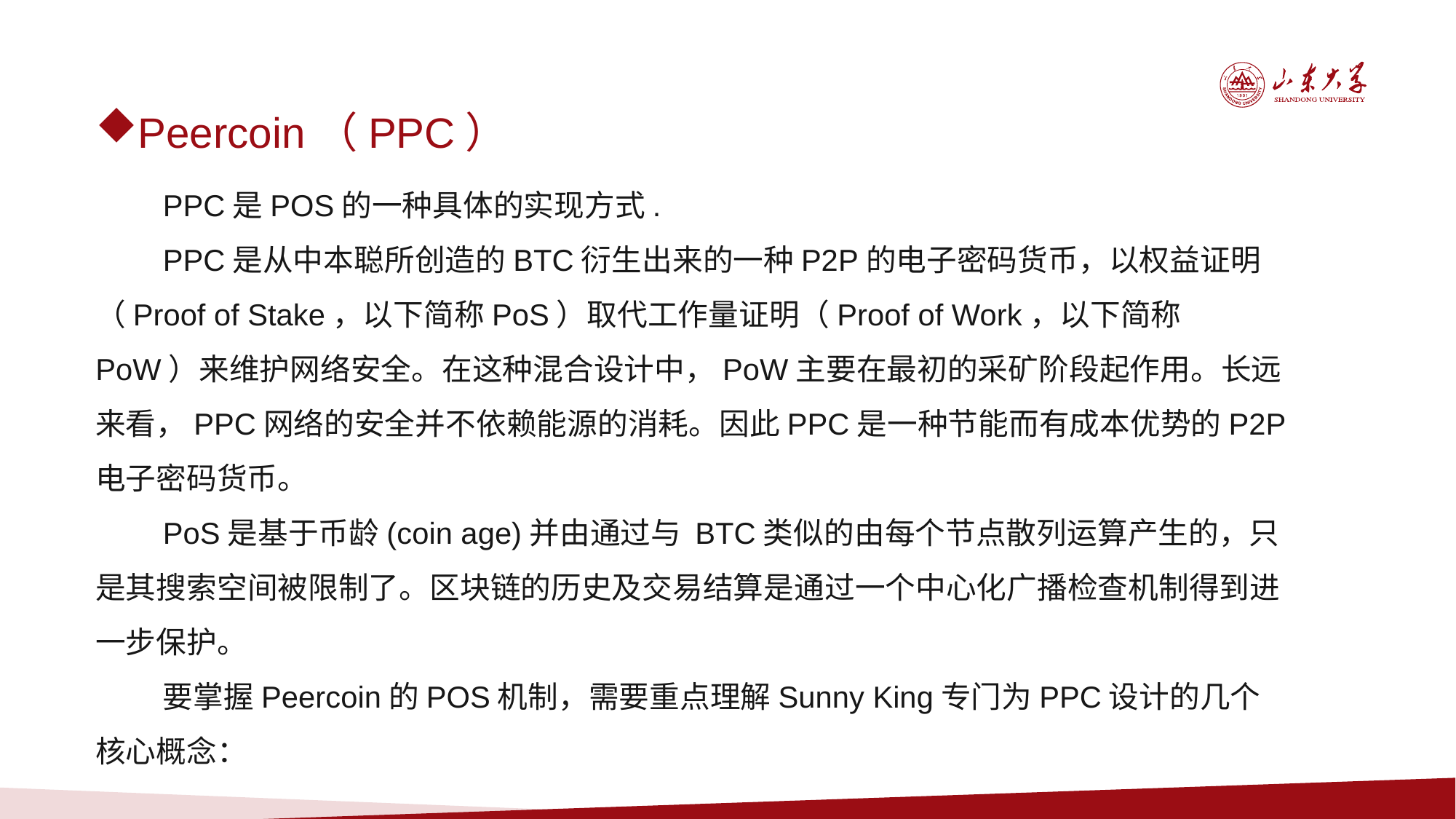

Peercoin（PPC）
PPC是POS的一种具体的实现方式.
PPC是从中本聪所创造的BTC衍生出来的一种P2P的电子密码货币，以权益证明（Proof of Stake，以下简称PoS）取代工作量证明（Proof of Work，以下简称PoW）来维护网络安全。在这种混合设计中，PoW主要在最初的采矿阶段起作用。长远来看，PPC网络的安全并不依赖能源的消耗。因此PPC是一种节能而有成本优势的P2P电子密码货币。
PoS是基于币龄(coin age)并由通过与 BTC类似的由每个节点散列运算产生的，只是其搜索空间被限制了。区块链的历史及交易结算是通过一个中心化广播检查机制得到进一步保护。
要掌握Peercoin的POS机制，需要重点理解Sunny King专门为PPC设计的几个核心概念：